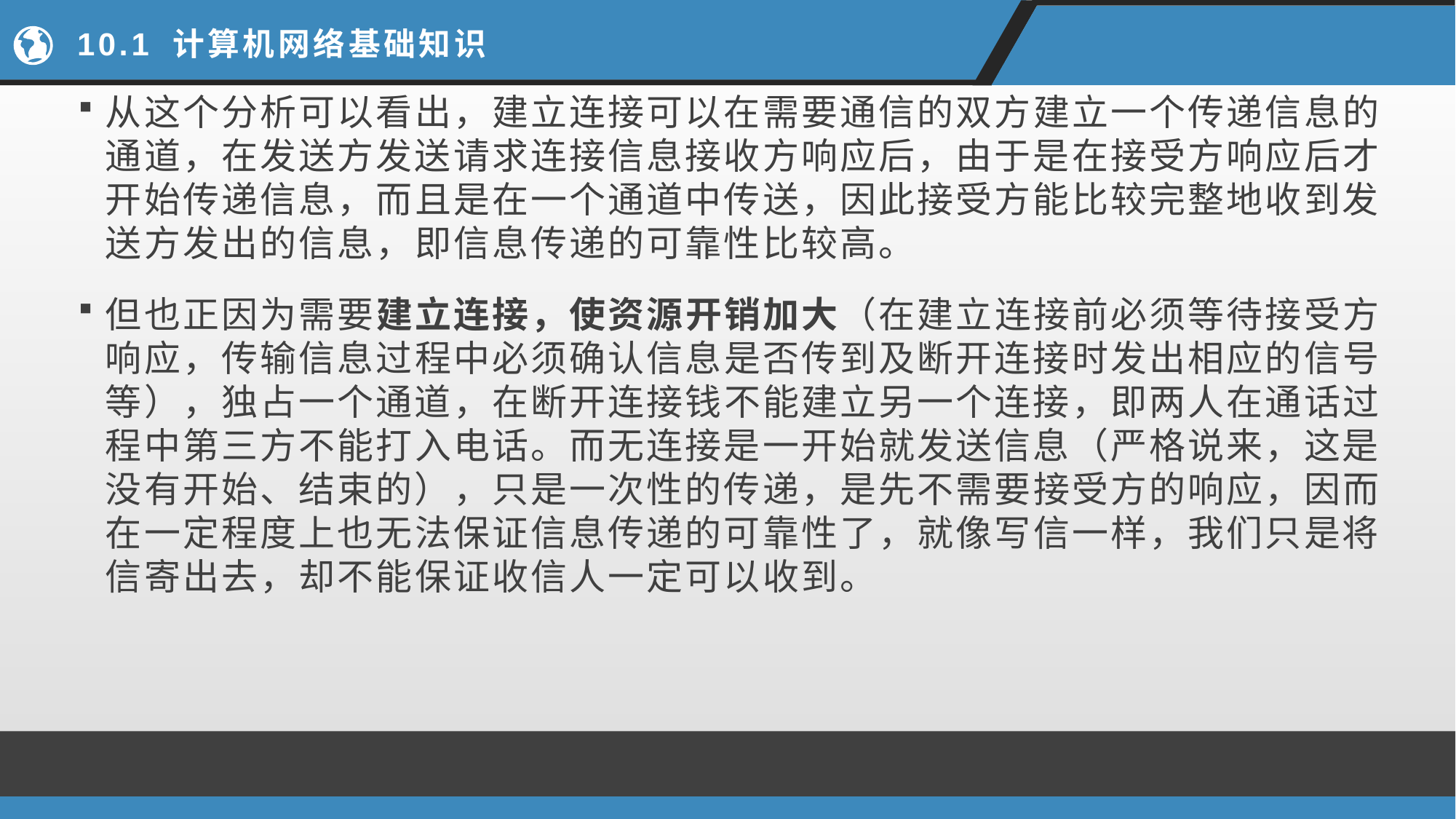

# 10.1 计算机网络基础知识

从这个分析可以看出，建立连接可以在需要通信的双方建立一个传递信息的通道，在发送方发送请求连接信息接收方响应后，由于是在接受方响应后才开始传递信息，而且是在一个通道中传送，因此接受方能比较完整地收到发送方发出的信息，即信息传递的可靠性比较高。
但也正因为需要建立连接，使资源开销加大（在建立连接前必须等待接受方响应，传输信息过程中必须确认信息是否传到及断开连接时发出相应的信号等），独占一个通道，在断开连接钱不能建立另一个连接，即两人在通话过程中第三方不能打入电话。而无连接是一开始就发送信息（严格说来，这是没有开始、结束的），只是一次性的传递，是先不需要接受方的响应，因而在一定程度上也无法保证信息传递的可靠性了，就像写信一样，我们只是将信寄出去，却不能保证收信人一定可以收到。